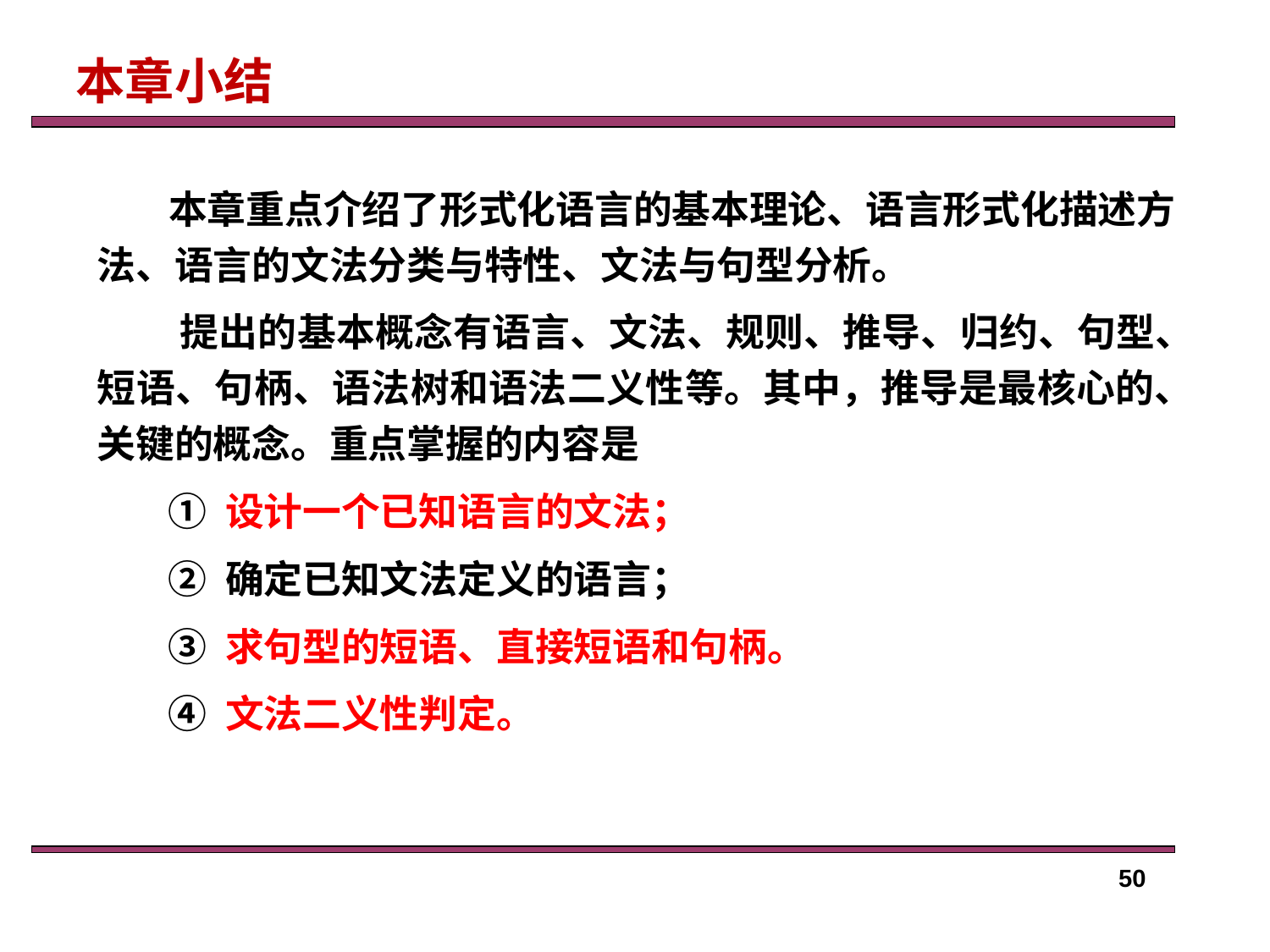

本章小结
       本章重点介绍了形式化语言的基本理论、语言形式化描述方法、语言的文法分类与特性、文法与句型分析。
        提出的基本概念有语言、文法、规则、推导、归约、句型、短语、句柄、语法树和语法二义性等。其中，推导是最核心的、关键的概念。重点掌握的内容是
        ① 设计一个已知语言的文法；
        ② 确定已知文法定义的语言；
        ③ 求句型的短语、直接短语和句柄。
        ④ 文法二义性判定。
50